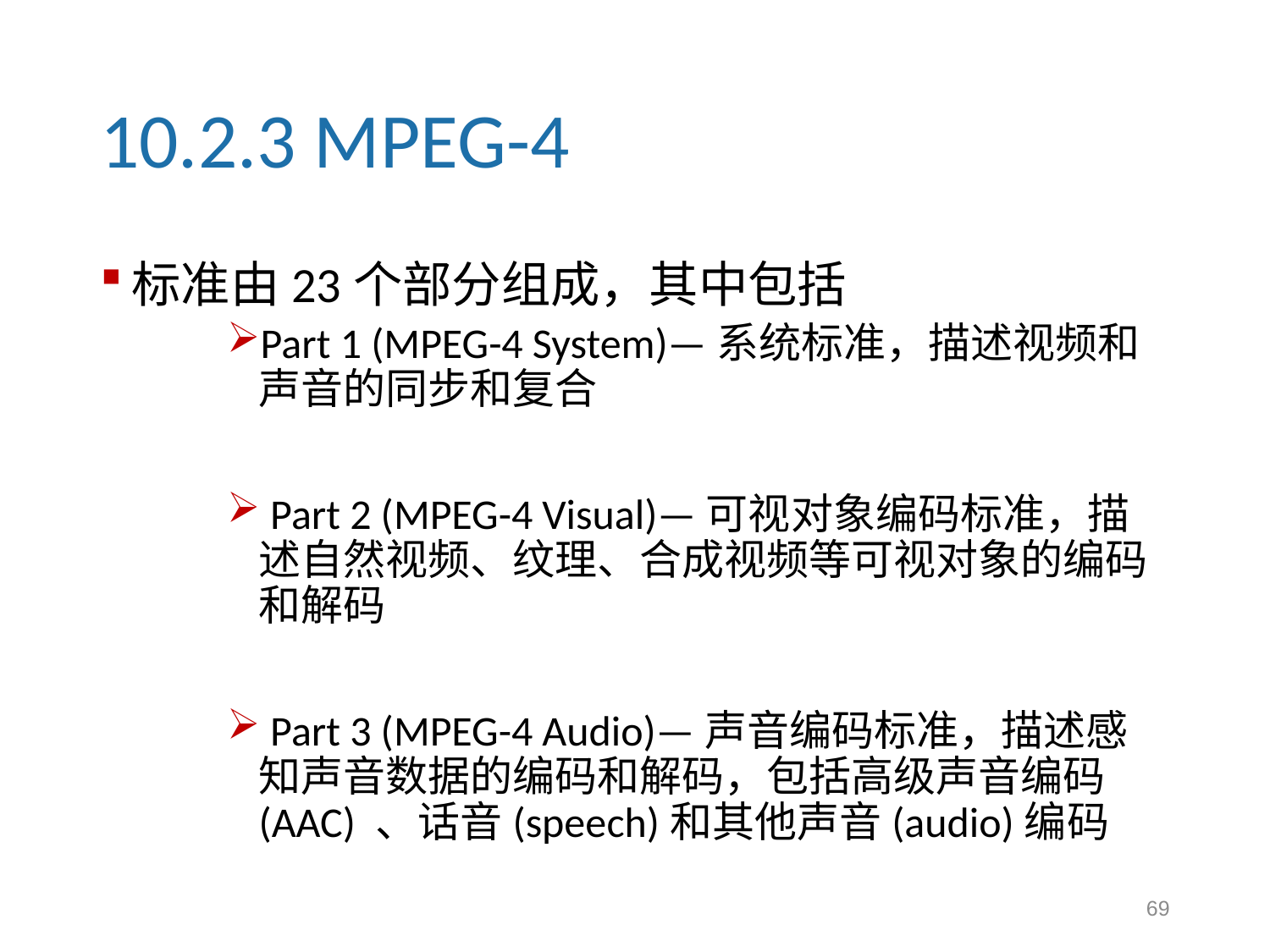

# 10.2.3 MPEG-4
标准由23个部分组成，其中包括
Part 1 (MPEG-4 System)—系统标准，描述视频和声音的同步和复合

 Part 2 (MPEG-4 Visual)—可视对象编码标准，描述自然视频、纹理、合成视频等可视对象的编码和解码

 Part 3 (MPEG-4 Audio)—声音编码标准，描述感知声音数据的编码和解码，包括高级声音编码(AAC) 、话音(speech)和其他声音(audio)编码

69